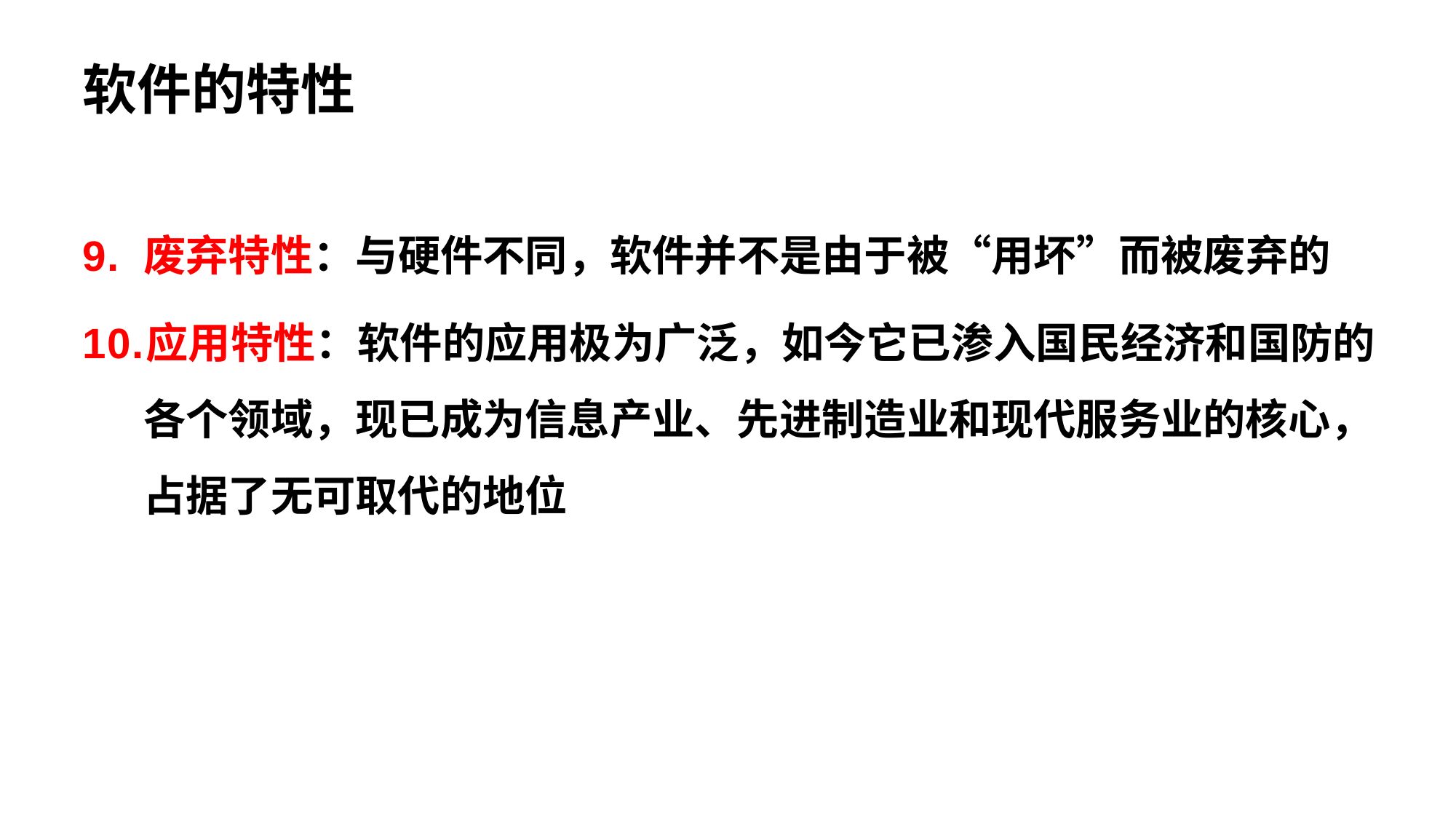

软件的特性
废弃特性：与硬件不同，软件并不是由于被“用坏”而被废弃的
应用特性：软件的应用极为广泛，如今它已渗入国民经济和国防的各个领域，现已成为信息产业、先进制造业和现代服务业的核心，占据了无可取代的地位